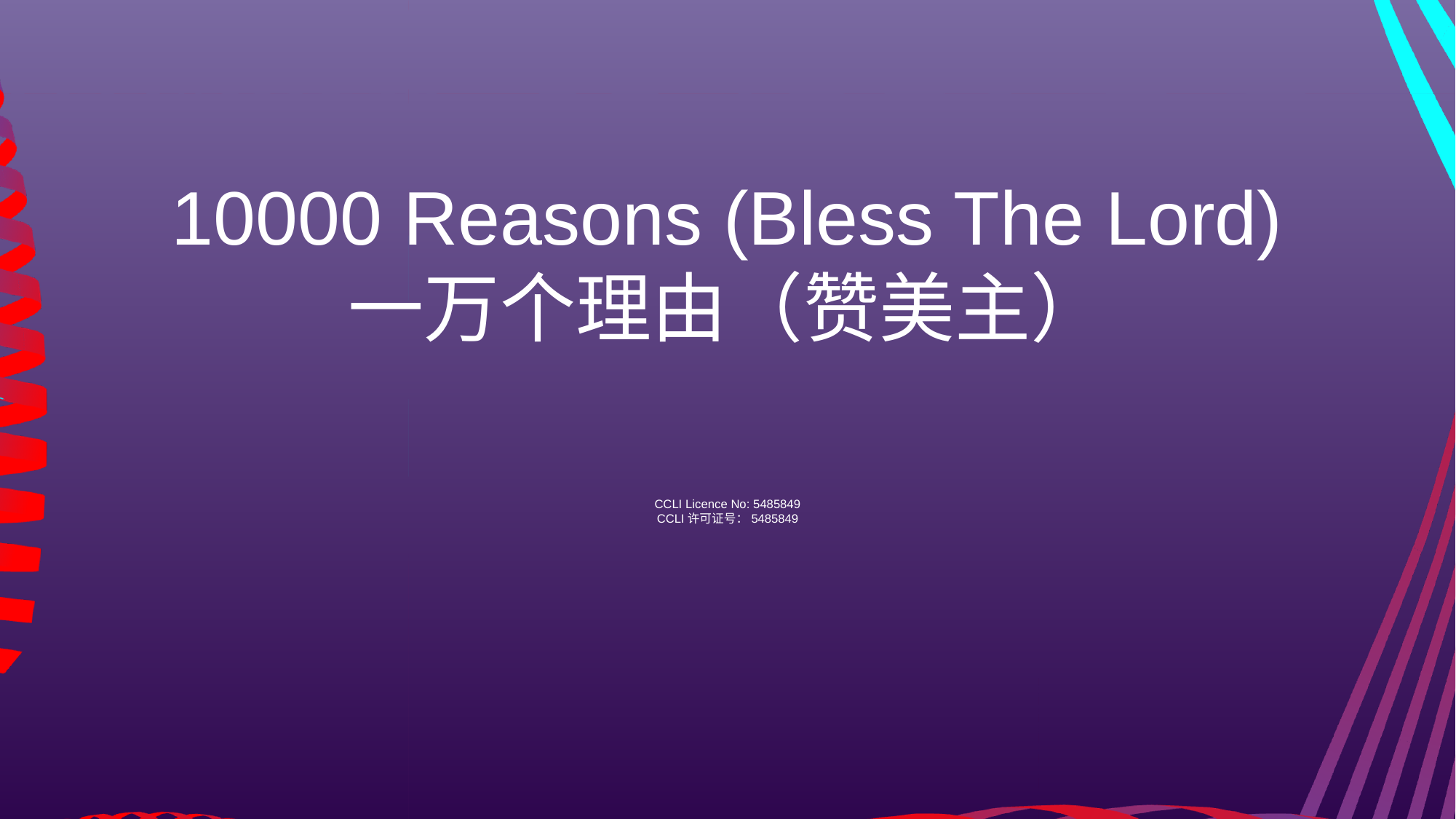

10000 Reasons (Bless The Lord)
一万个理由（赞美主）
CCLI Licence No: 5485849
CCLI许可证号：5485849